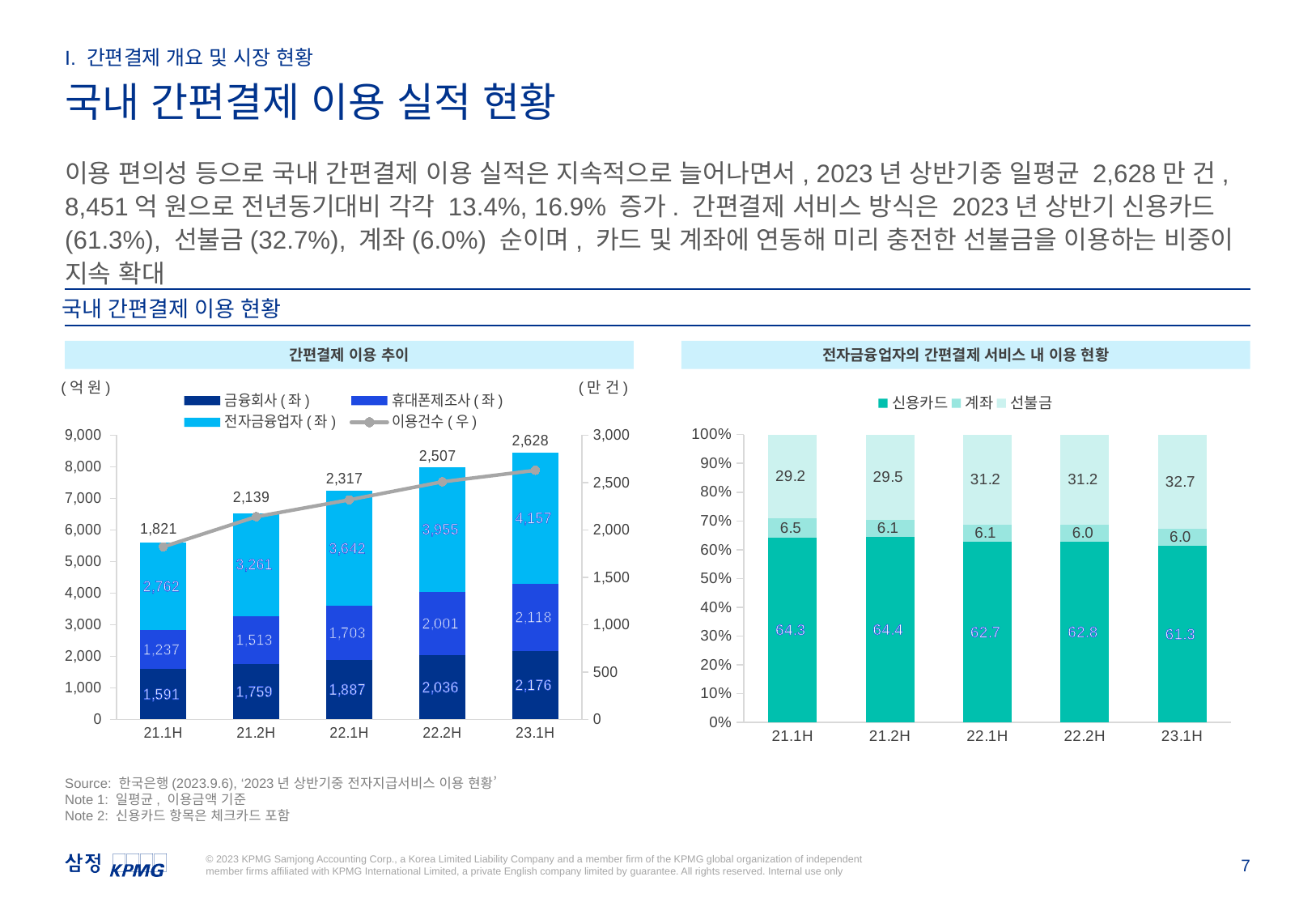

I. 간편결제 개요 및 시장 현황
국내 간편결제 이용 실적 현황
이용 편의성 등으로 국내 간편결제 이용 실적은 지속적으로 늘어나면서, 2023년 상반기중 일평균 2,628만 건, 8,451억 원으로 전년동기대비 각각 13.4%, 16.9% 증가. 간편결제 서비스 방식은 2023년 상반기 신용카드(61.3%), 선불금(32.7%), 계좌(6.0%) 순이며, 카드 및 계좌에 연동해 미리 충전한 선불금을 이용하는 비중이 지속 확대
국내 간편결제 이용 현황
간편결제 이용 추이
전자금융업자의 간편결제 서비스 내 이용 현황
(억 원)
(만 건)

### Chart

| Category | 금융회사(좌) | 휴대폰제조사(좌) | 전자금융업자(좌) | 이용건수(우) |
|---|---|---|---|---|
| 21.1H | 1591.3 | 1236.7 | 2762.0 | 1821.0 |
| 21.2H | 1758.7 | 1513.4 | 3260.9 | 2138.8 |
| 22.1H | 1886.8 | 1703.2 | 3641.6 | 2316.8 |
| 22.2H | 2035.6 | 2000.7 | 3954.6 | 2506.7 |
| 23.1H | 2176.1 | 2117.9 | 4156.5 | 2628.2 |

### Chart

| Category | 신용카드 | 계좌 | 선불금 |
|---|---|---|---|
| 21.1H | 64.3 | 6.5 | 29.2 |
| 21.2H | 64.4 | 6.1 | 29.5 |
| 22.1H | 62.7 | 6.1 | 31.2 |
| 22.2H | 62.8 | 6.0 | 31.2 |
| 23.1H | 61.3 | 6.0 | 32.7 |
Source: 한국은행(2023.9.6), ‘2023년 상반기중 전자지급서비스 이용 현황’
Note 1: 일평균, 이용금액 기준
Note 2: 신용카드 항목은 체크카드 포함